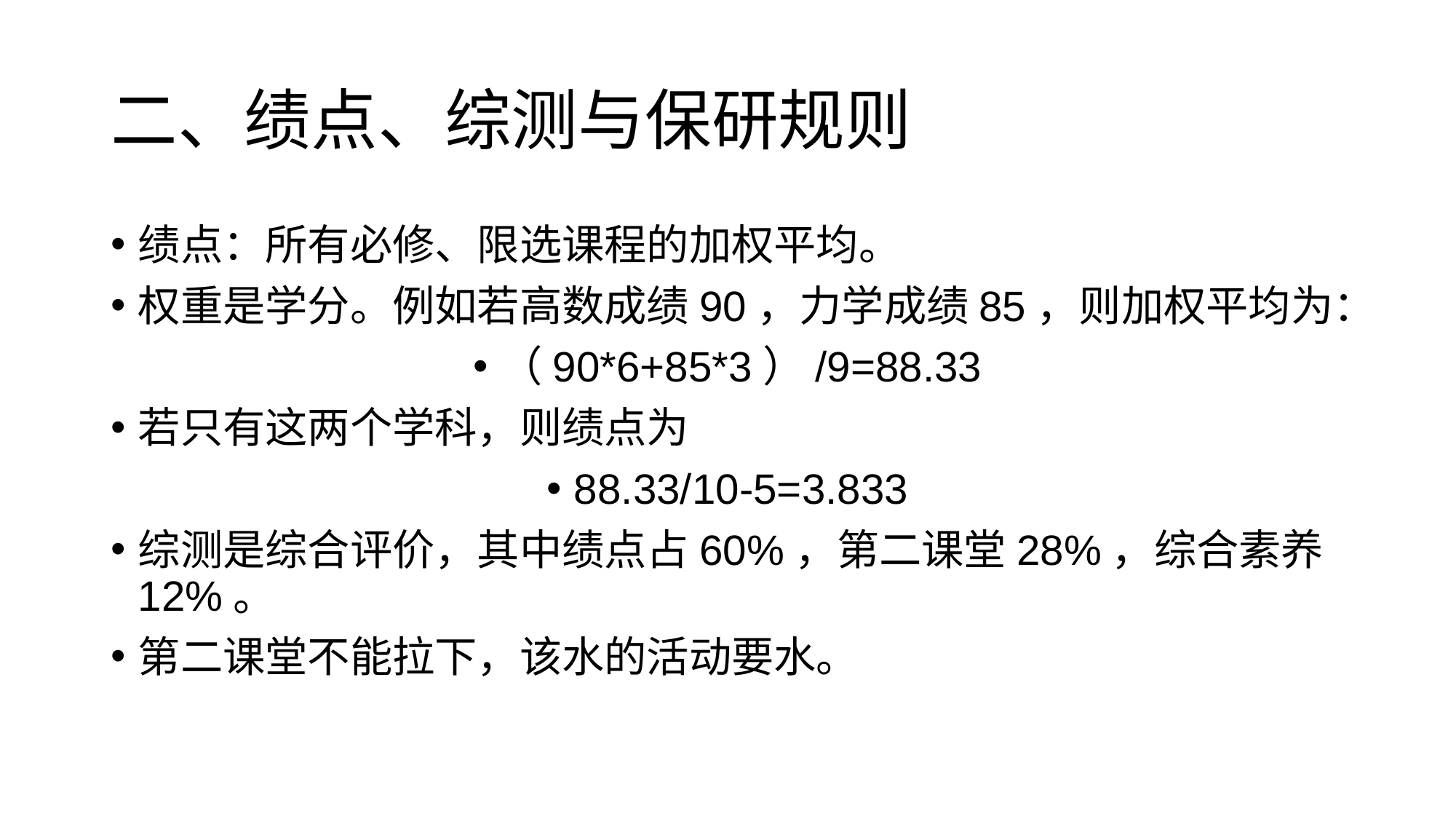

# 二、绩点、综测与保研规则
绩点：所有必修、限选课程的加权平均。
权重是学分。例如若高数成绩90，力学成绩85，则加权平均为：
（90*6+85*3）/9=88.33
若只有这两个学科，则绩点为
88.33/10-5=3.833
综测是综合评价，其中绩点占60%，第二课堂28%，综合素养12%。
第二课堂不能拉下，该水的活动要水。